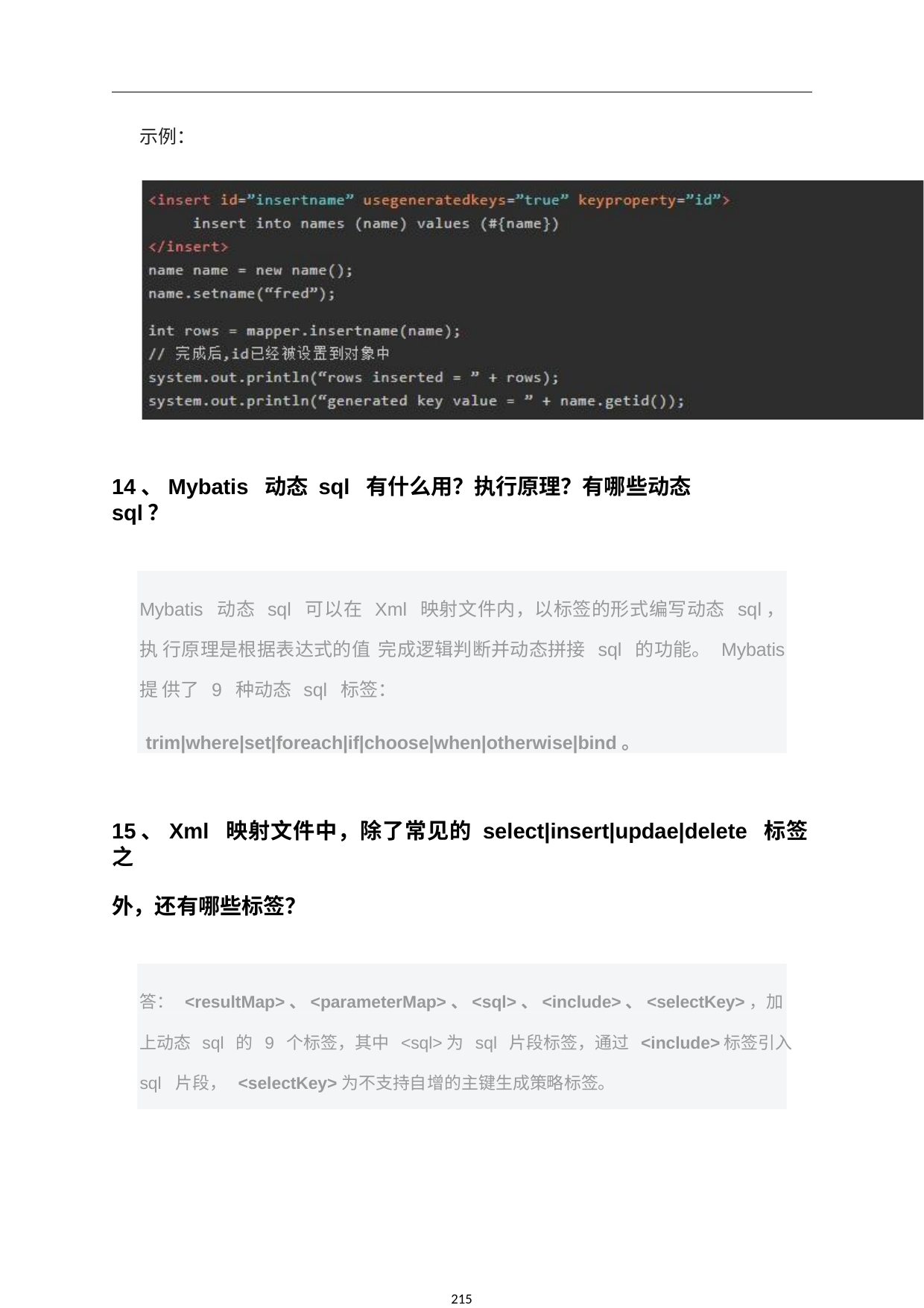

示例：

14、Mybatis 动态 sql 有什么用？执行原理？有哪些动态 sql？
Mybatis 动态 sql 可以在 Xml 映射文件内，以标签的形式编写动态 sql，执 行原理是根据表达式的值 完成逻辑判断并动态拼接 sql 的功能。 Mybatis 提 供了 9 种动态 sql 标签：

trim|where|set|foreach|if|choose|when|otherwise|bind。
15、Xml 映射文件中，除了常见的 select|insert|updae|delete 标签之

外，还有哪些标签？

答： <resultMap>、<parameterMap>、<sql>、<include>、<selectKey>，加
上动态 sql 的 9 个标签，其中 <sql>为 sql 片段标签，通过 <include>标签引入 sql  片段， <selectKey>为不支持自增的主键生成策略标签。

215